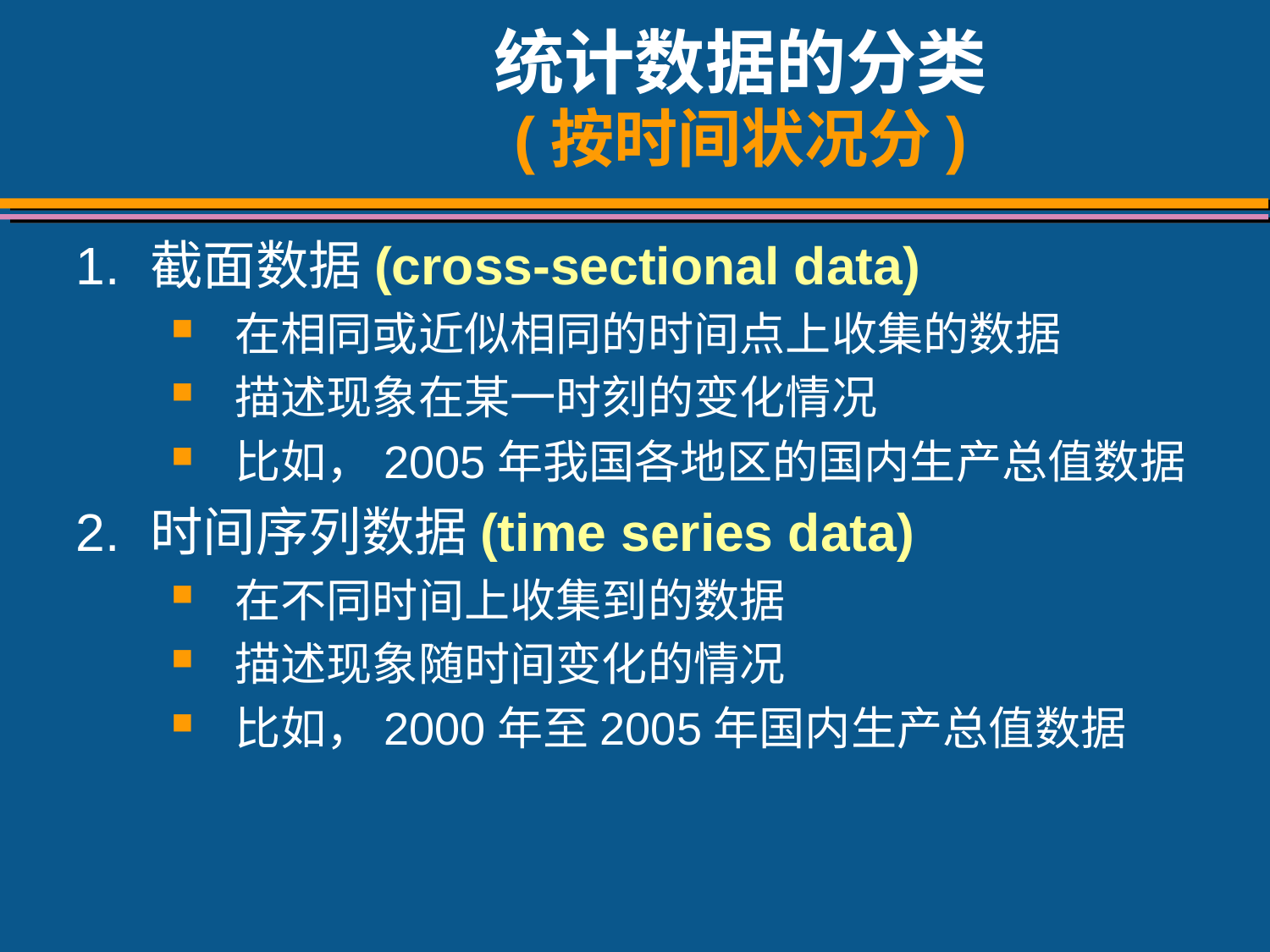

# 统计数据的分类 (按时间状况分)
截面数据(cross-sectional data)
在相同或近似相同的时间点上收集的数据
描述现象在某一时刻的变化情况
比如，2005年我国各地区的国内生产总值数据
时间序列数据(time series data)
在不同时间上收集到的数据
描述现象随时间变化的情况
比如，2000年至2005年国内生产总值数据